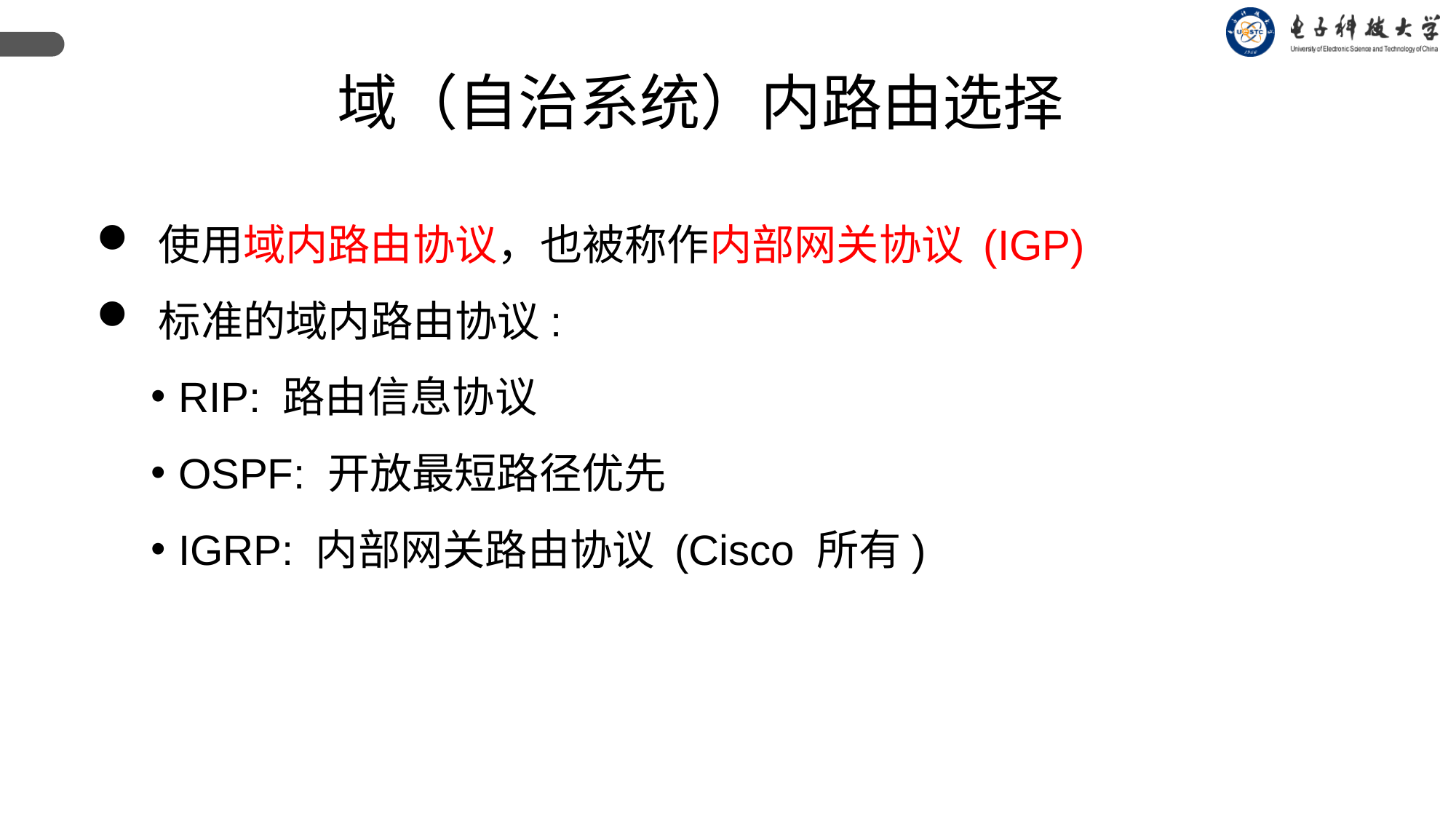

域（自治系统）内路由选择
 使用域内路由协议，也被称作内部网关协议 (IGP)
 标准的域内路由协议:
RIP: 路由信息协议
OSPF: 开放最短路径优先
IGRP: 内部网关路由协议 (Cisco 所有)